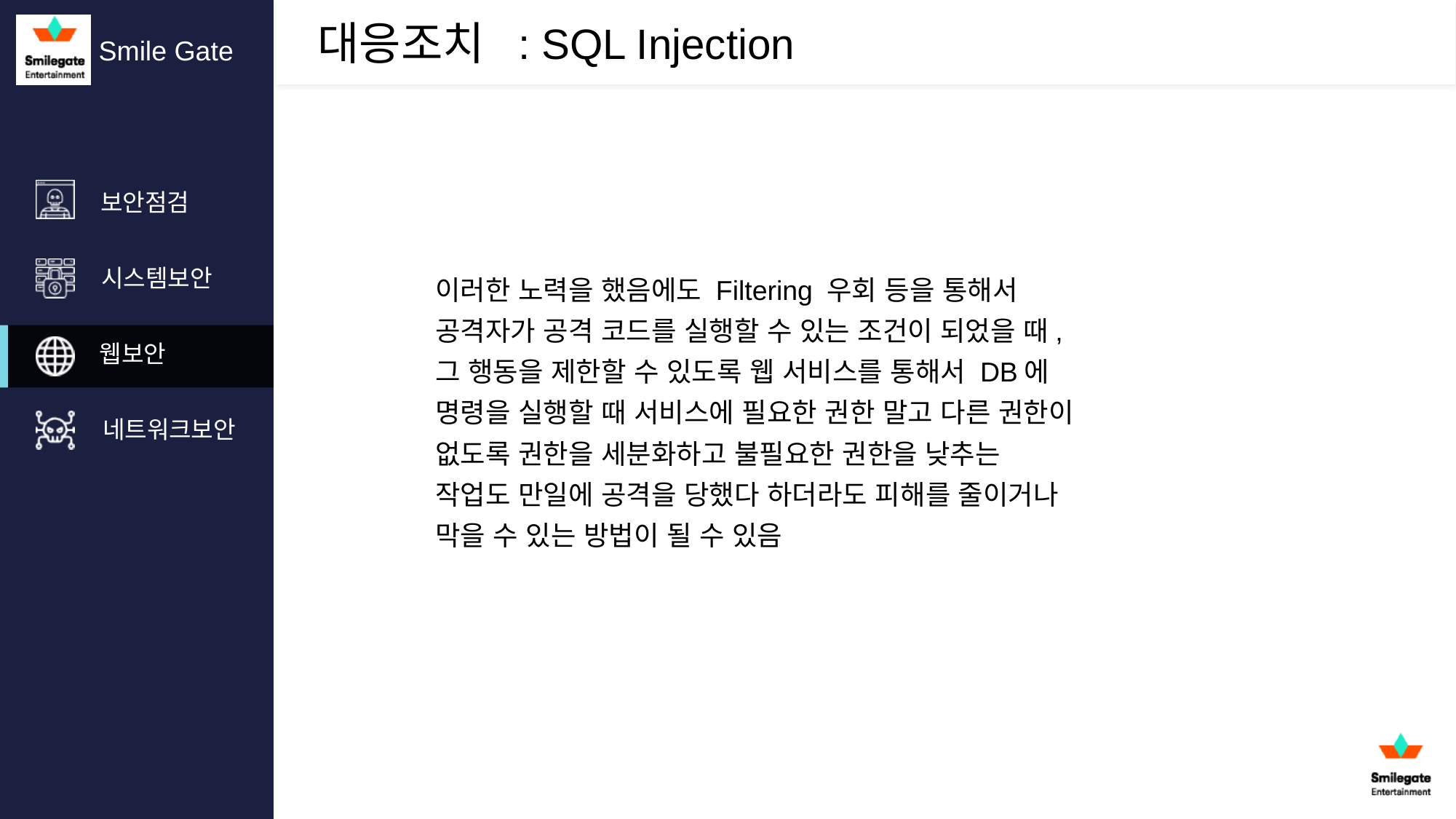

: SQL Injection
이러한 노력을 했음에도 Filtering 우회 등을 통해서 공격자가 공격 코드를 실행할 수 있는 조건이 되었을 때, 그 행동을 제한할 수 있도록 웹 서비스를 통해서 DB에 명령을 실행할 때 서비스에 필요한 권한 말고 다른 권한이 없도록 권한을 세분화하고 불필요한 권한을 낮추는 작업도 만일에 공격을 당했다 하더라도 피해를 줄이거나 막을 수 있는 방법이 될 수 있음